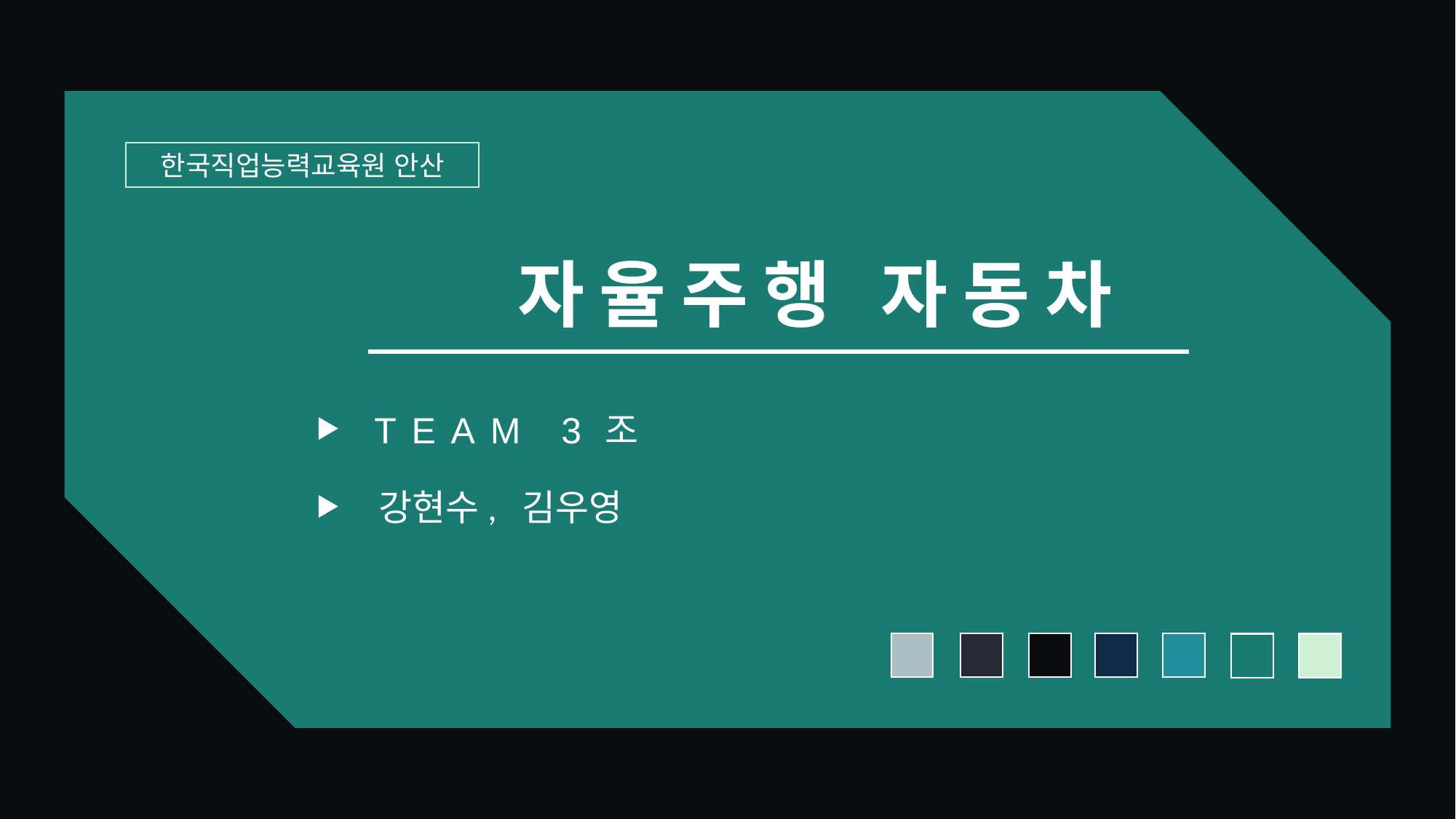

한국직업능력교육원 안산
자율주행 자동차
Team 3조

강현수,  김우영